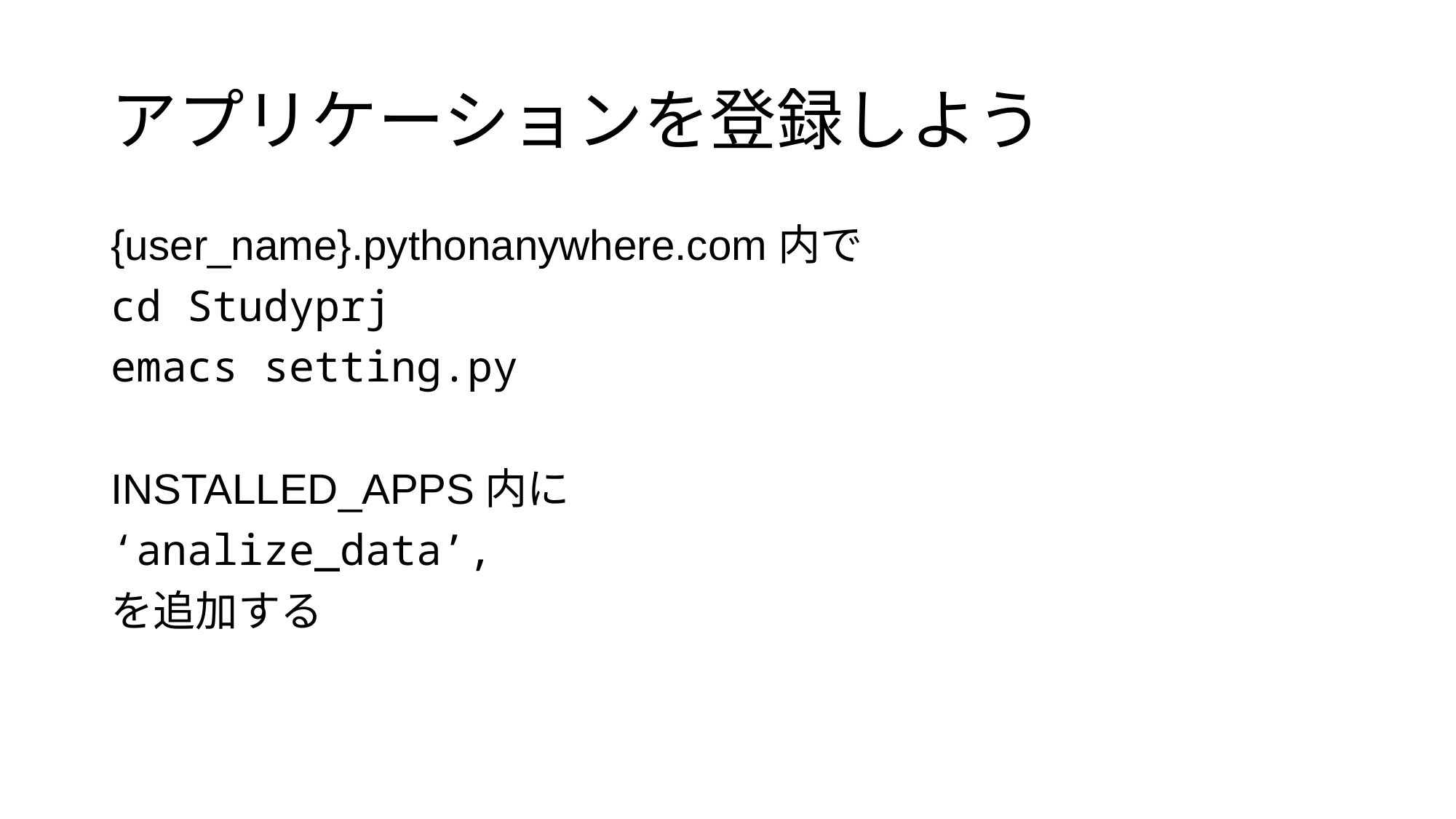

# アプリケーションを登録しよう
{user_name}.pythonanywhere.com内で
cd Studyprj
emacs setting.py

INSTALLED_APPS内に
‘analize_data’,
を追加する